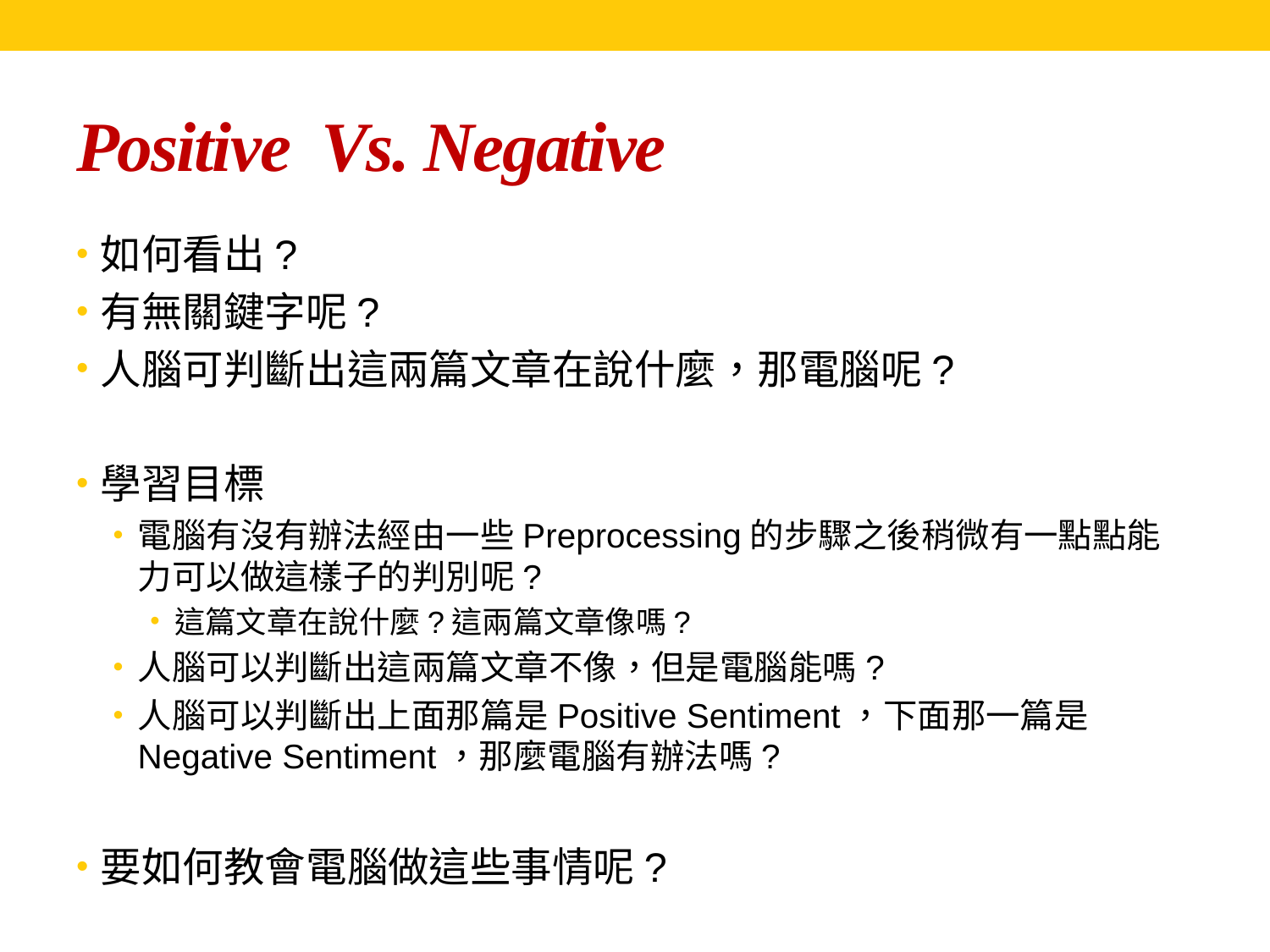

# Positive  Vs. Negative
如何看出?
有無關鍵字呢?
人腦可判斷出這兩篇文章在說什麼，那電腦呢?

學習目標
電腦有沒有辦法經由一些Preprocessing的步驟之後稍微有一點點能力可以做這樣子的判別呢?
這篇文章在說什麼?這兩篇文章像嗎?
人腦可以判斷出這兩篇文章不像，但是電腦能嗎?
人腦可以判斷出上面那篇是Positive Sentiment，下面那一篇是Negative Sentiment，那麼電腦有辦法嗎?

要如何教會電腦做這些事情呢?